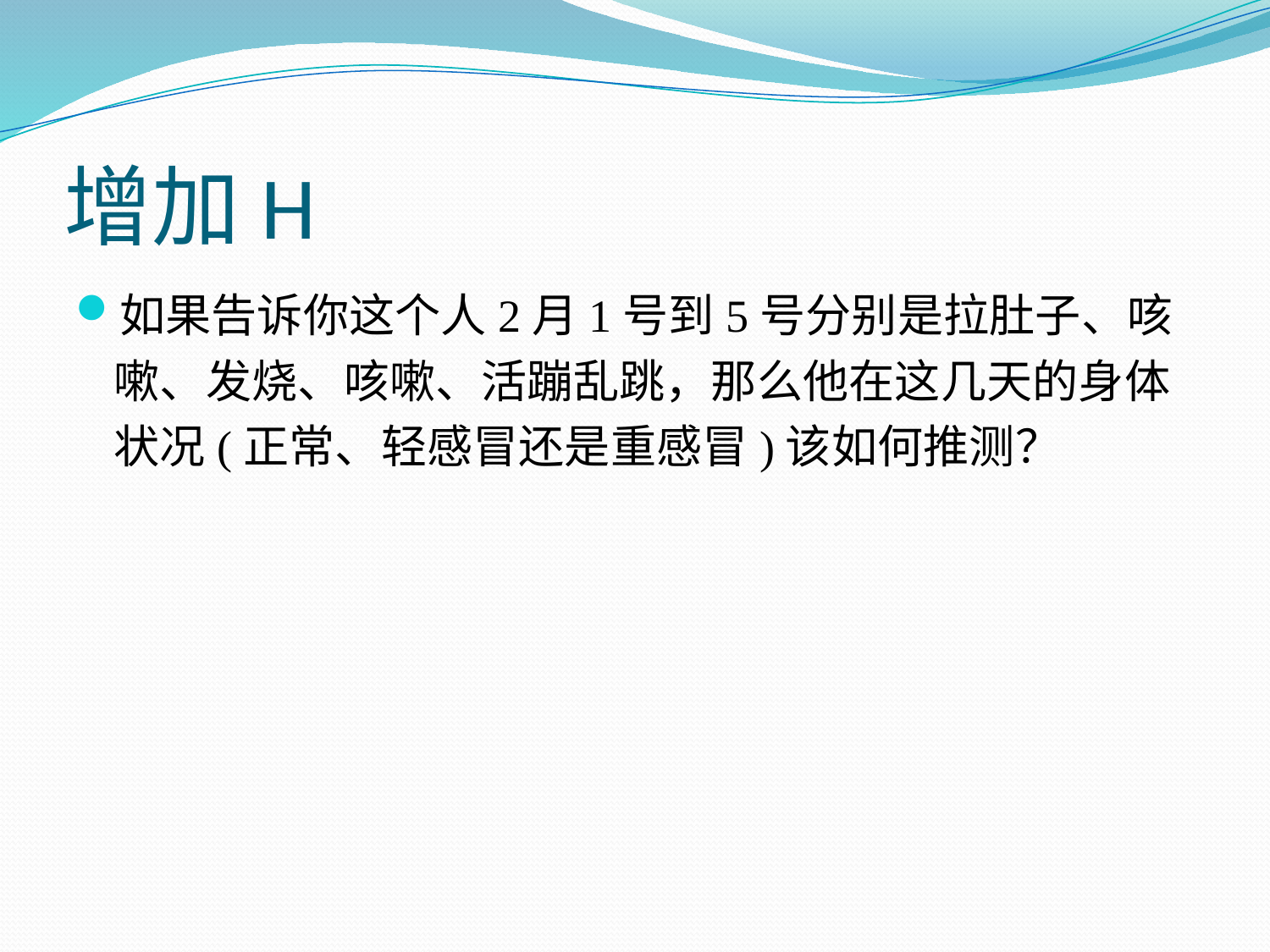

# 增加H
如果告诉你这个人2月1号到5号分别是拉肚子、咳嗽、发烧、咳嗽、活蹦乱跳，那么他在这几天的身体状况(正常、轻感冒还是重感冒)该如何推测？